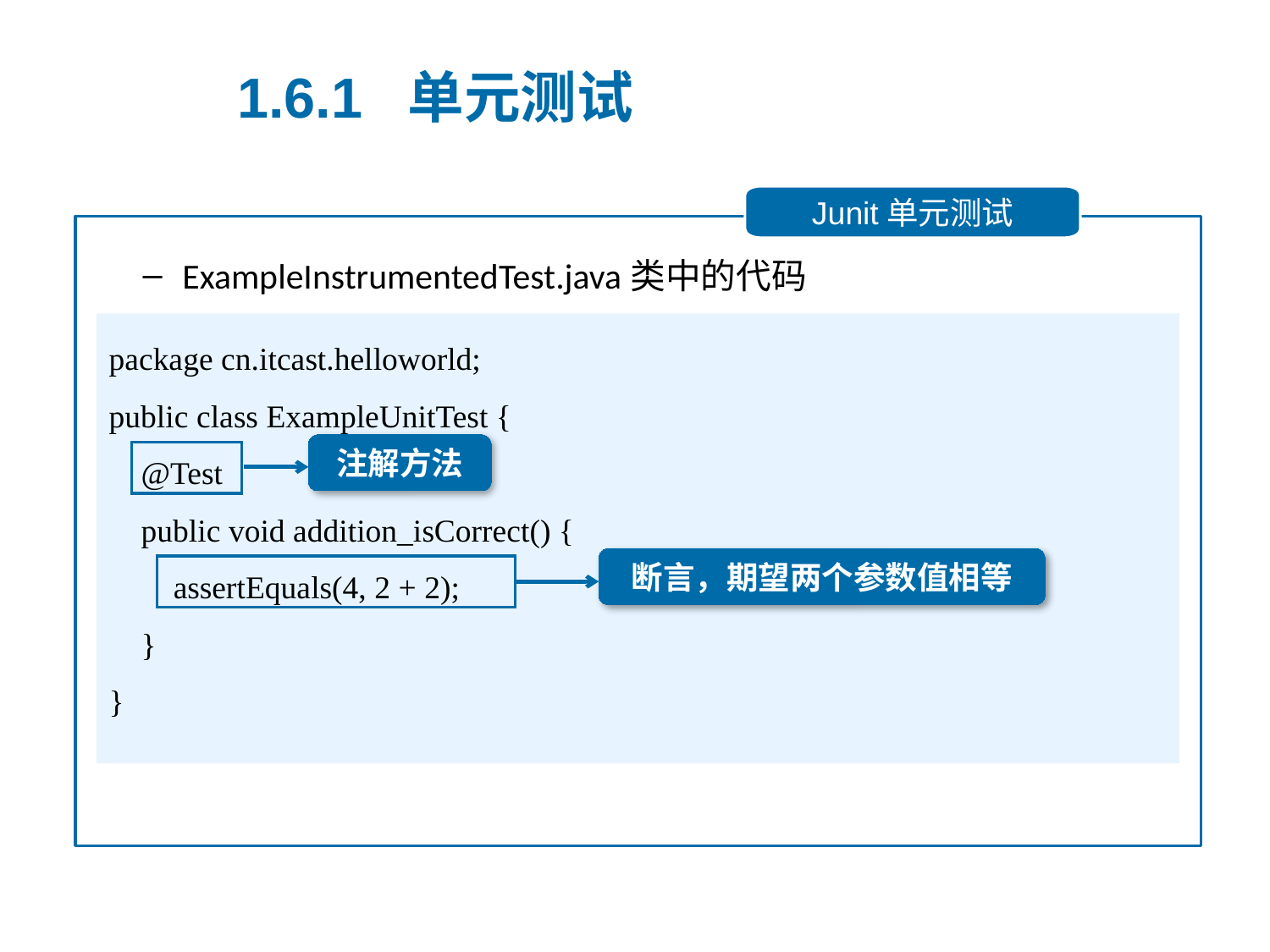

1.6.1  单元测试

Junit单元测试

ExampleInstrumentedTest.java类中的代码

package cn.itcast.helloworld;
public class ExampleUnitTest {
    @Test
    public void addition_isCorrect() {
        assertEquals(4, 2 + 2);
    }
}
注解方法

断言，期望两个参数值相等